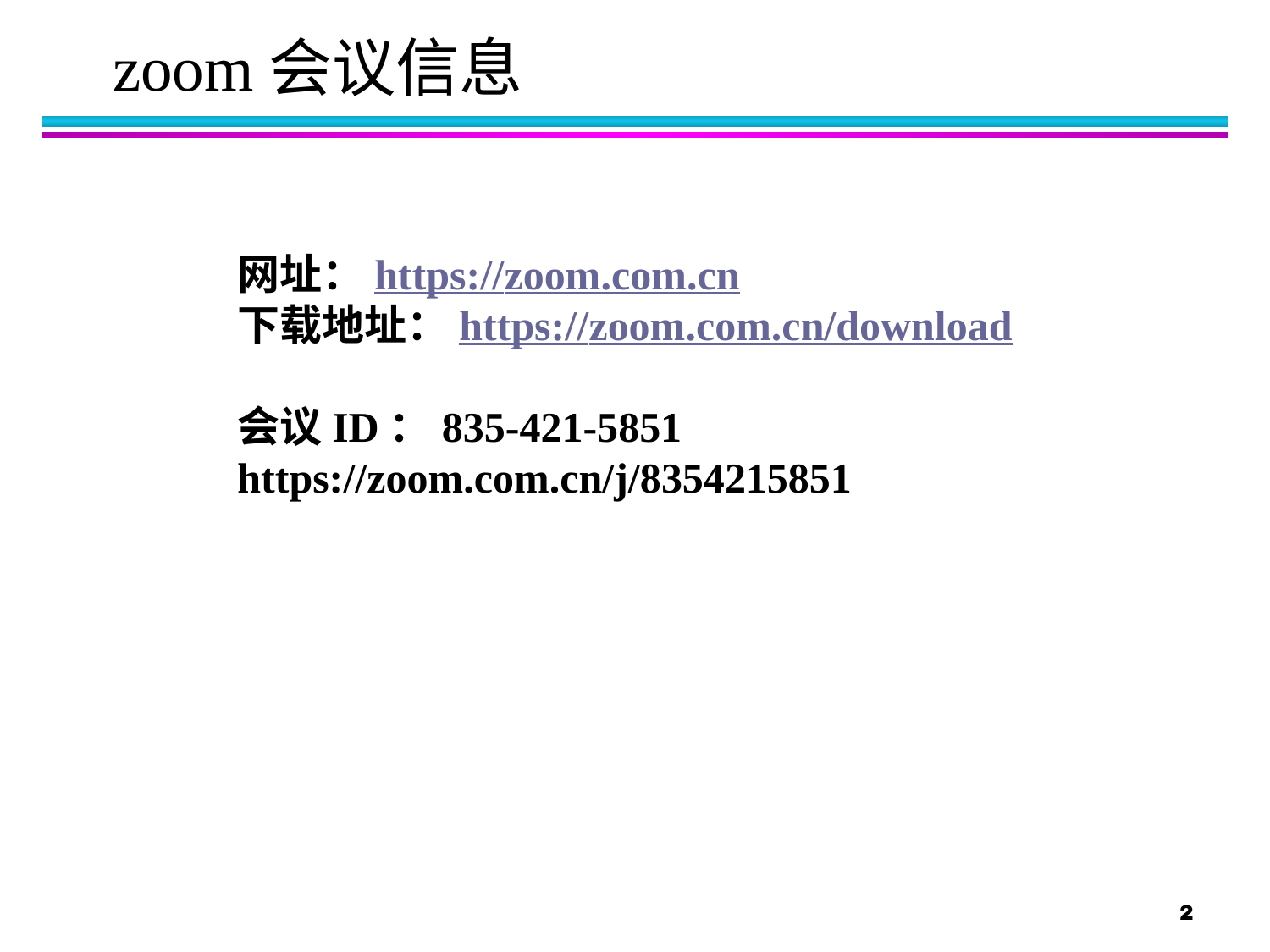

# zoom会议信息
网址：https://zoom.com.cn
下载地址：https://zoom.com.cn/download

会议ID：835-421-5851
https://zoom.com.cn/j/8354215851
2